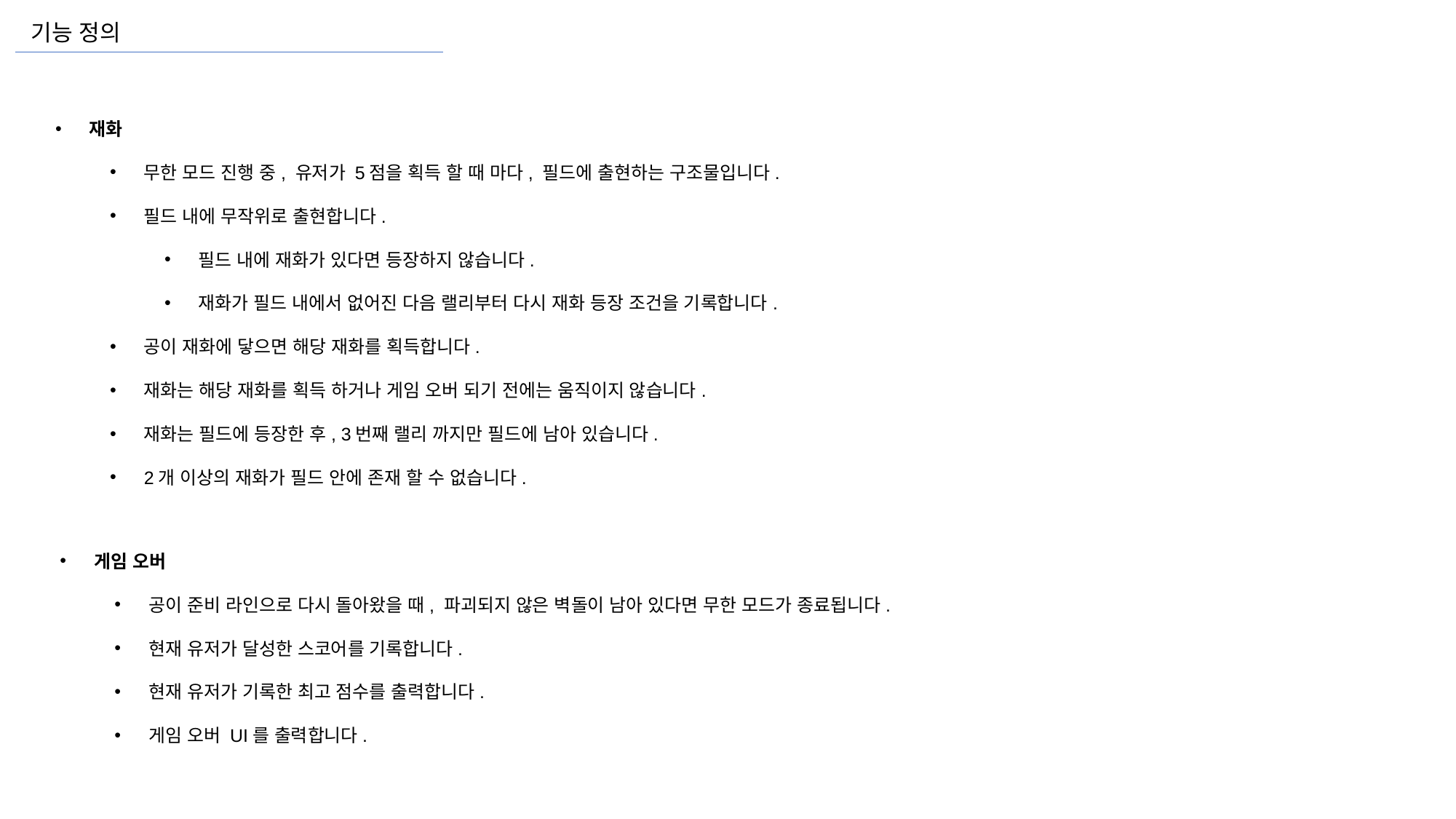

기능 정의
재화
무한 모드 진행 중, 유저가 5점을 획득 할 때 마다, 필드에 출현하는 구조물입니다.
필드 내에 무작위로 출현합니다.
필드 내에 재화가 있다면 등장하지 않습니다.
재화가 필드 내에서 없어진 다음 랠리부터 다시 재화 등장 조건을 기록합니다.
공이 재화에 닿으면 해당 재화를 획득합니다.
재화는 해당 재화를 획득 하거나 게임 오버 되기 전에는 움직이지 않습니다.
재화는 필드에 등장한 후, 3번째 랠리 까지만 필드에 남아 있습니다.
2개 이상의 재화가 필드 안에 존재 할 수 없습니다.

게임 오버
공이 준비 라인으로 다시 돌아왔을 때, 파괴되지 않은 벽돌이 남아 있다면 무한 모드가 종료됩니다.
현재 유저가 달성한 스코어를 기록합니다.
현재 유저가 기록한 최고 점수를 출력합니다.
게임 오버 UI를 출력합니다.